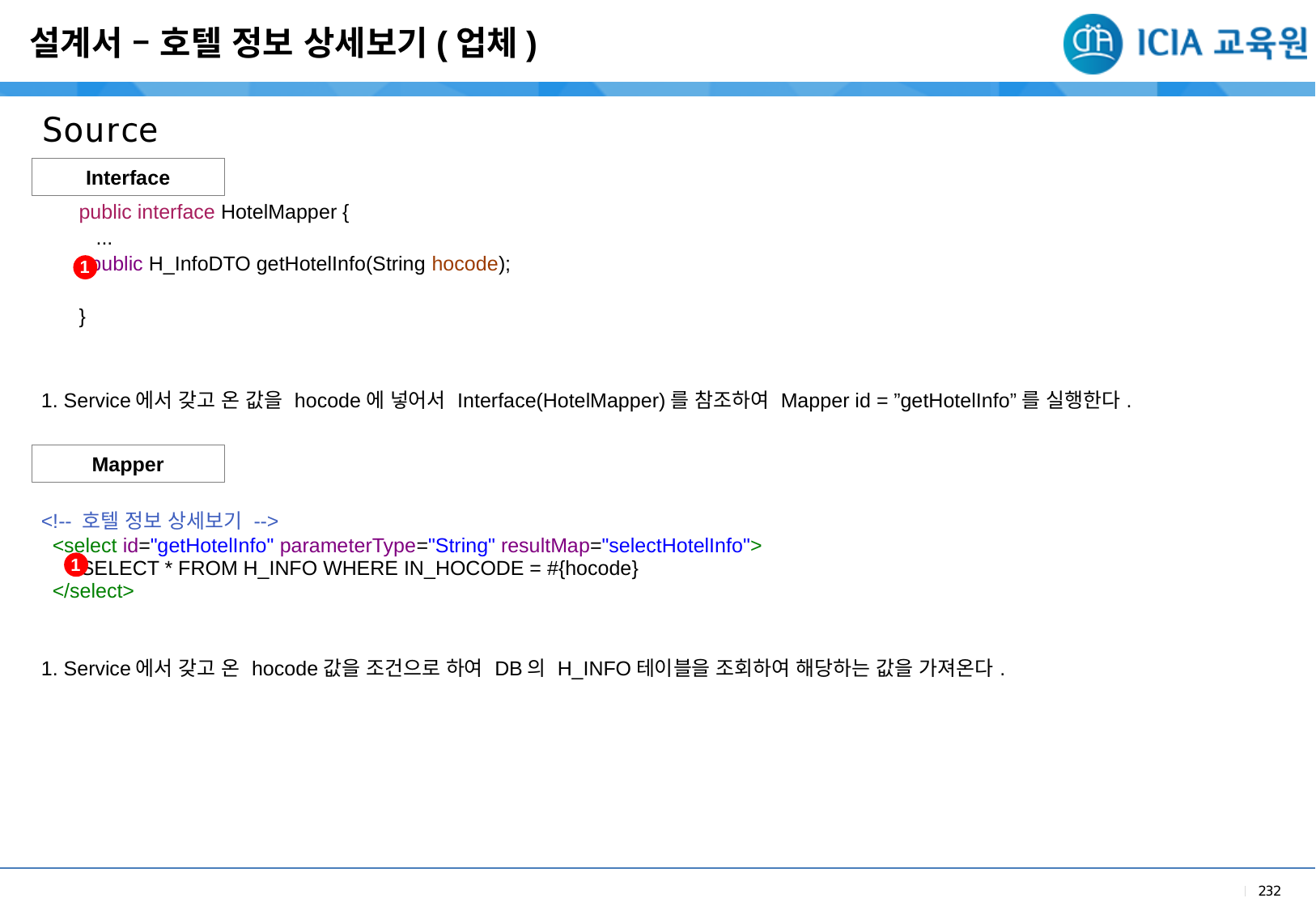

설계서 – 호텔 정보 상세보기(업체)
Source
Interface
| public interface HotelMapper { ... public H\_InfoDTO getHotelInfo(String hocode); } |
| --- |
| 1. Service에서 갖고 온 값을 hocode에 넣어서 Interface(HotelMapper)를 참조하여 Mapper id = ”getHotelInfo”를 실행한다. |
1

Mapper
| <!-- 호텔 정보 상세보기 --> <select id="getHotelInfo" parameterType="String" resultMap="selectHotelInfo"> SELECT \* FROM H\_INFO WHERE IN\_HOCODE = #{hocode} </select> |
| --- |
| 1. Service에서 갖고 온 hocode값을 조건으로 하여 DB의 H\_INFO테이블을 조회하여 해당하는 값을 가져온다. |
1